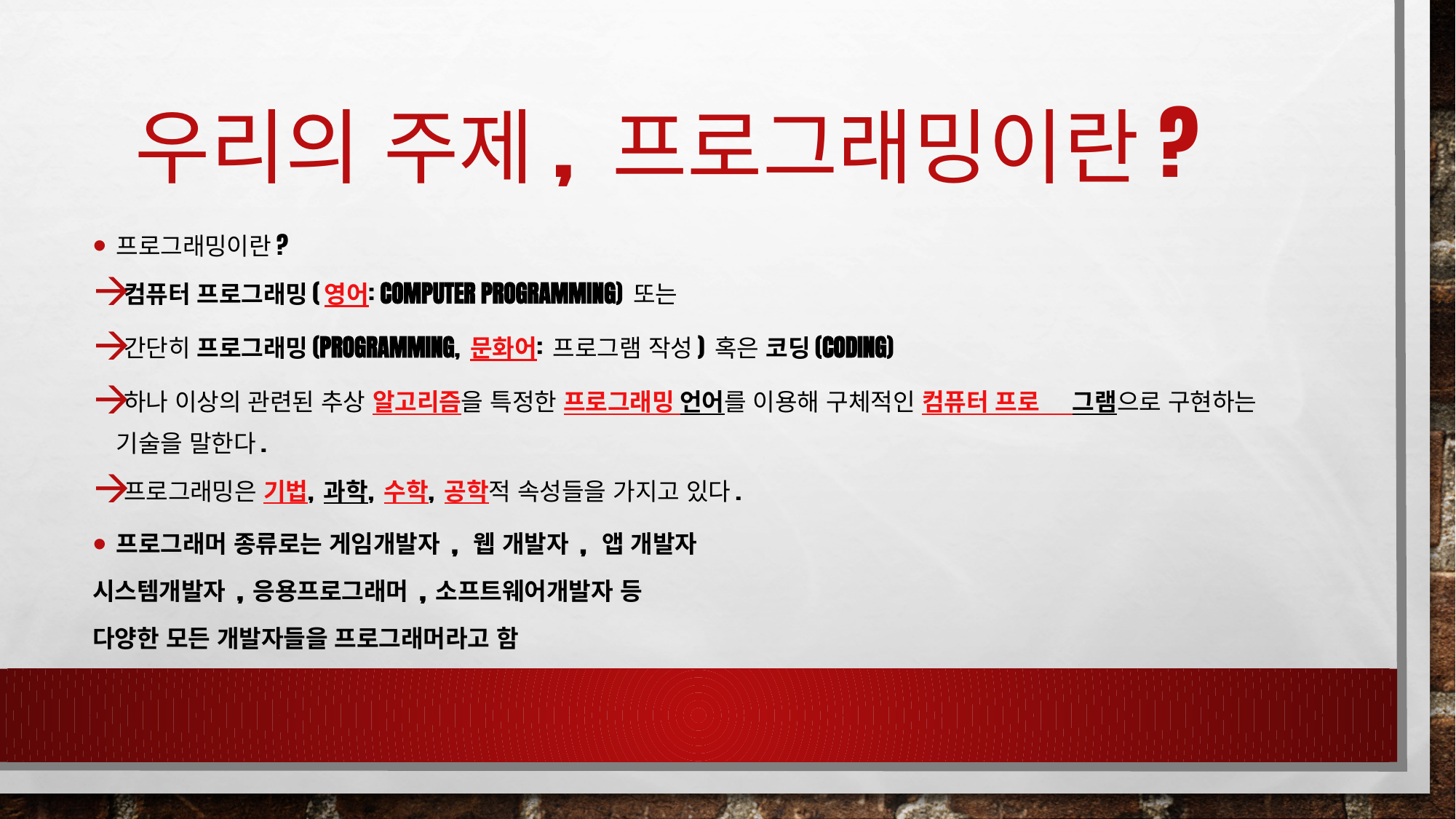

# 우리의 주제, 프로그래밍이란?
프로그래밍이란?
컴퓨터 프로그래밍(영어: computer programming) 또는
간단히 프로그래밍(programming, 문화어: 프로그램 작성) 혹은 코딩(coding)
하나 이상의 관련된 추상 알고리즘을 특정한 프로그래밍 언어를 이용해 구체적인 컴퓨터 프로      그램으로 구현하는 기술을 말한다.
프로그래밍은 기법, 과학, 수학, 공학적 속성들을 가지고 있다.
프로그래머 종류로는 게임개발자 ,  웹 개발자 ,  앱 개발자
시스템개발자 , 응용프로그래머 , 소프트웨어개발자 등
다양한 모든 개발자들을 프로그래머라고 함